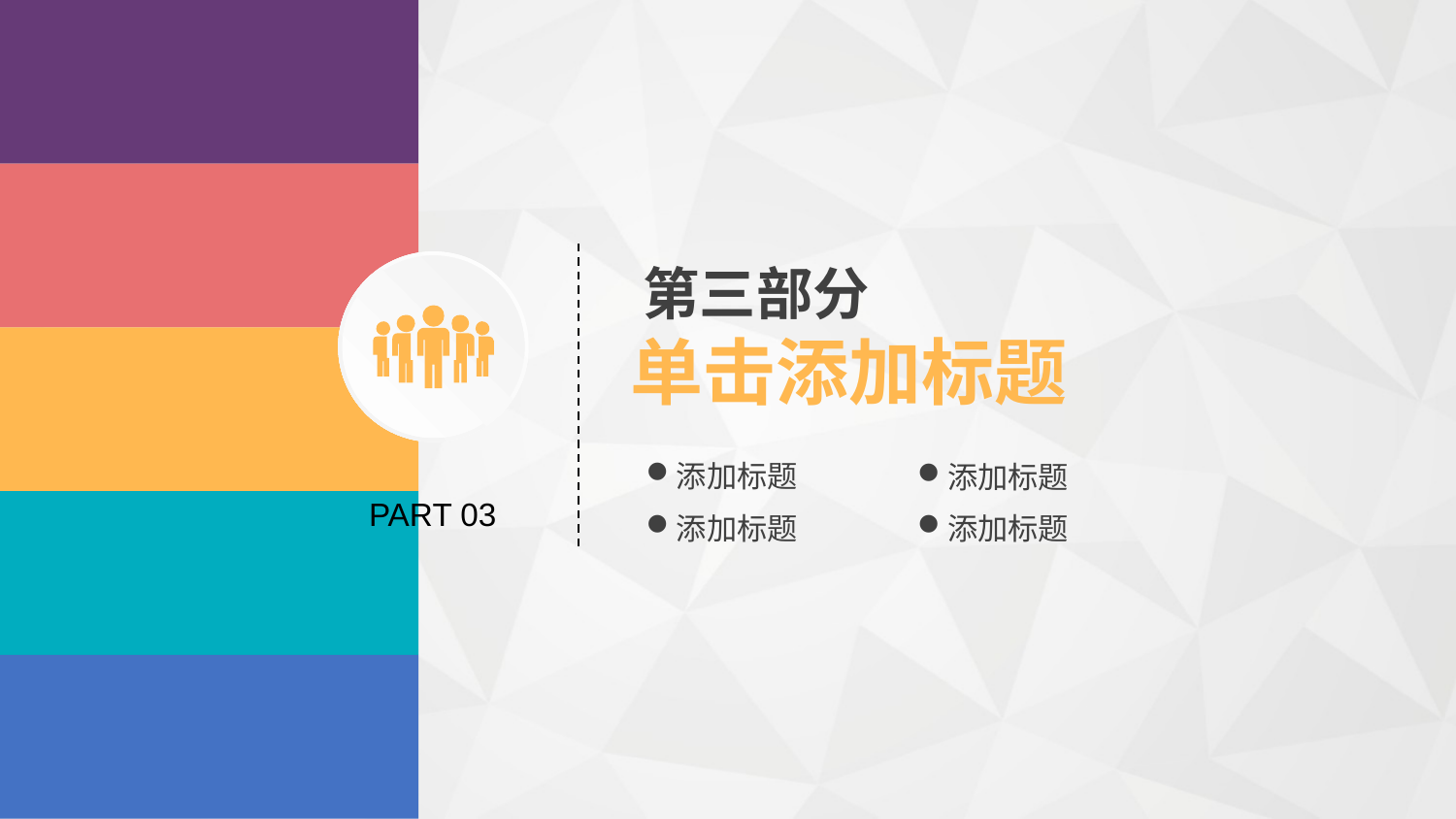

第三部分
单击添加标题

添加标题
添加标题
PART 03
添加标题
添加标题